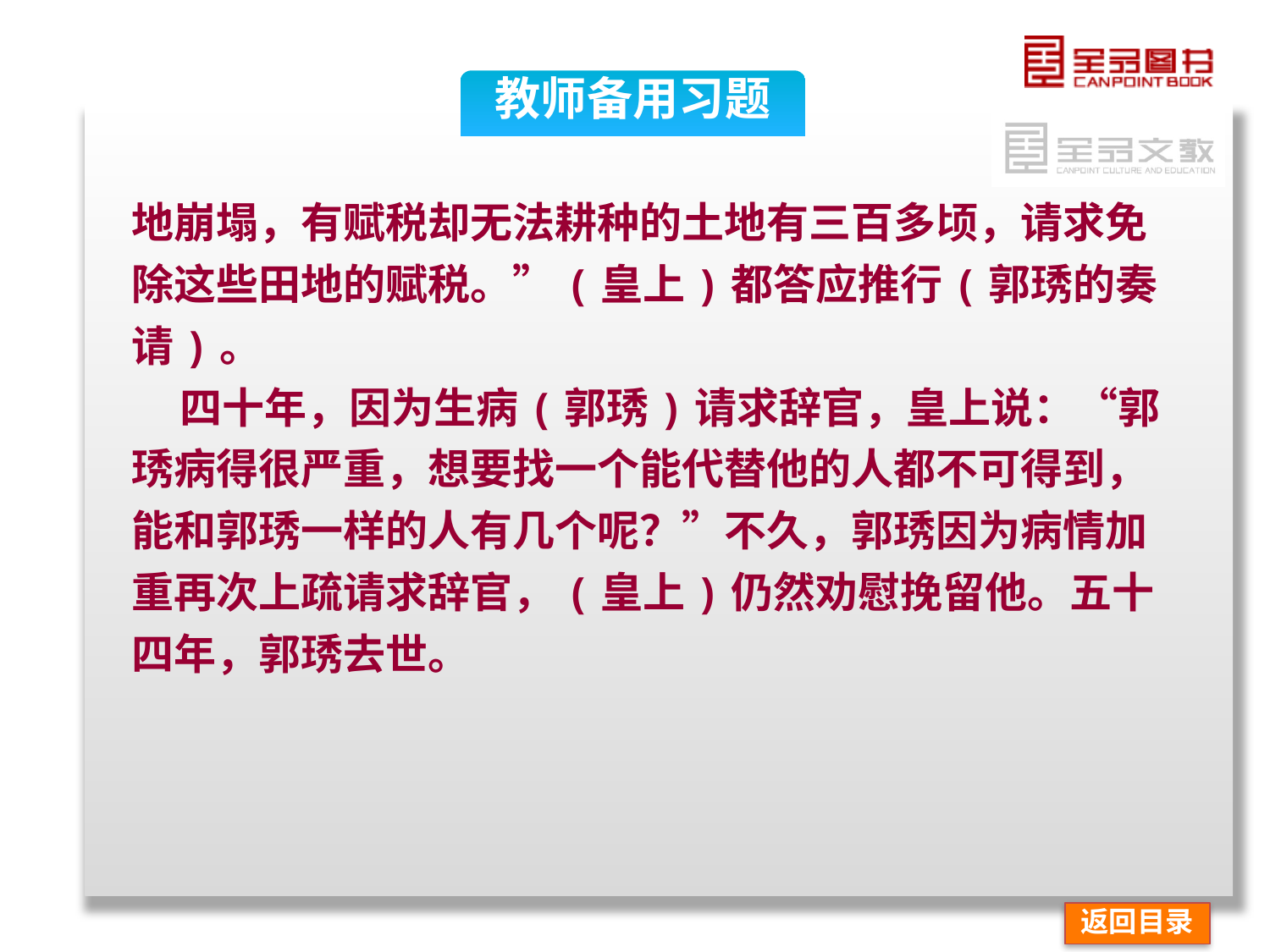

教师备用习题
地崩塌，有赋税却无法耕种的土地有三百多顷，请求免除这些田地的赋税。”(皇上)都答应推行(郭琇的奏请)。
    四十年，因为生病(郭琇)请求辞官，皇上说：“郭琇病得很严重，想要找一个能代替他的人都不可得到，能和郭琇一样的人有几个呢？”不久，郭琇因为病情加重再次上疏请求辞官，(皇上)仍然劝慰挽留他。五十四年，郭琇去世。

返回目录